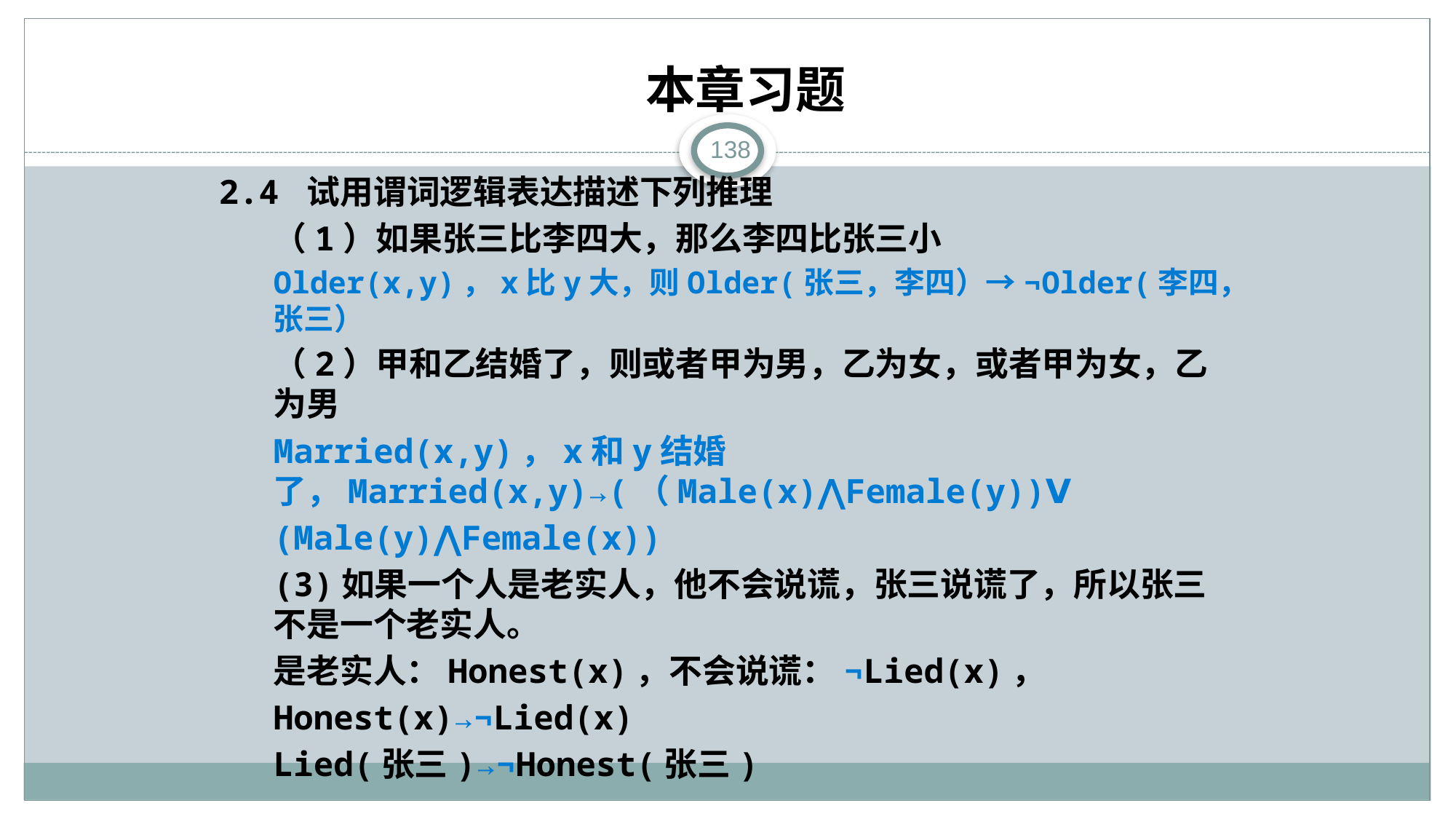

本章习题
138
2.4 试用谓词逻辑表达描述下列推理
（1）如果张三比李四大，那么李四比张三小
Older(x,y)，x比y大，则Older(张三，李四）→¬Older(李四，张三）
（2）甲和乙结婚了，则或者甲为男，乙为女，或者甲为女，乙为男
Married(x,y)，x和y结婚了，Married(x,y)→(（Male(x)⋀Female(y))Ⅴ
(Male(y)⋀Female(x))
(3)如果一个人是老实人，他不会说谎，张三说谎了，所以张三不是一个老实人。
是老实人：Honest(x)，不会说谎：¬Lied(x)，
Honest(x)→¬Lied(x)
Lied(张三)→¬Honest(张三)